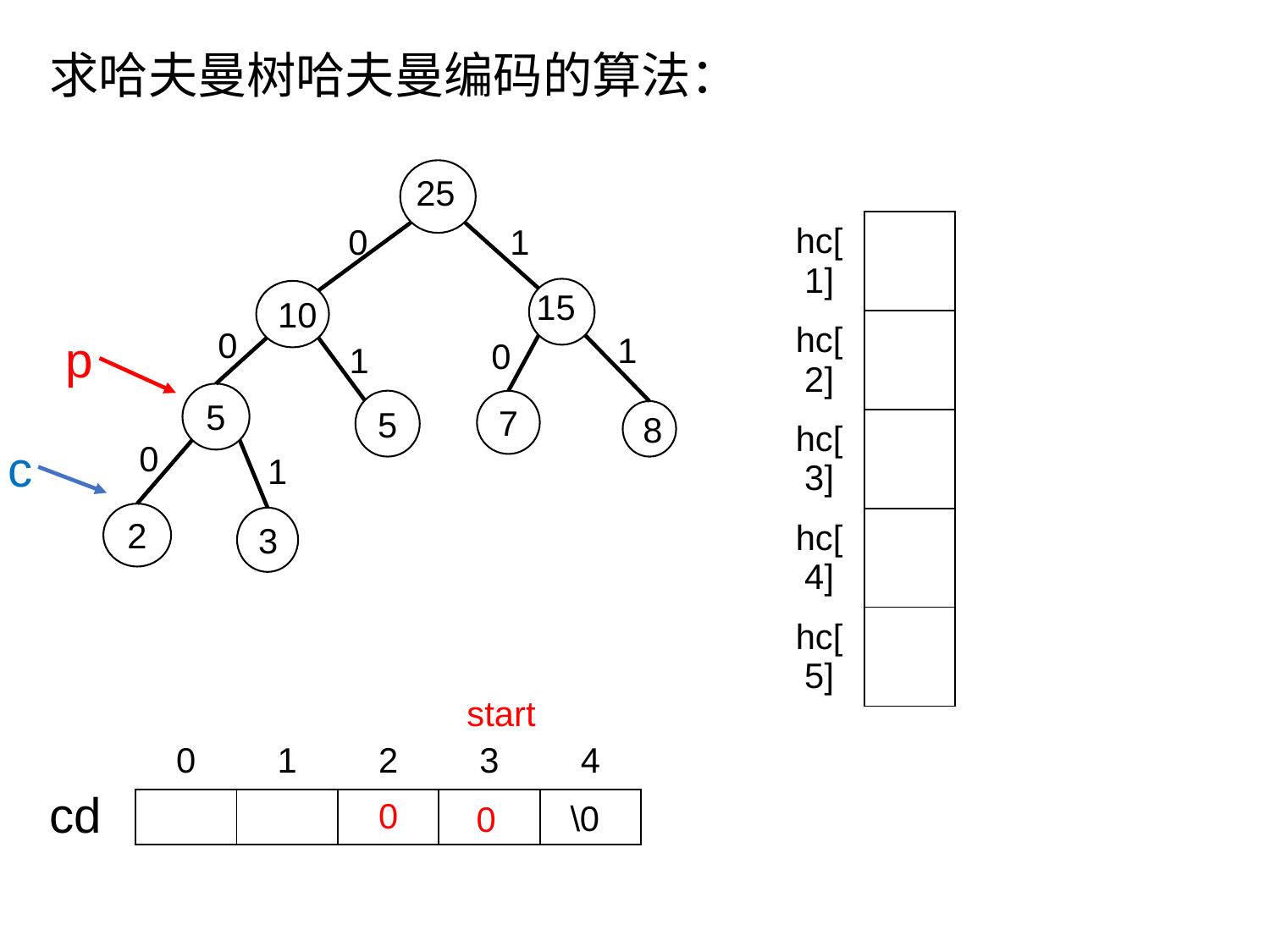

求哈夫曼树哈夫曼编码的算法：

25
| hc[1] |  |
| --- | --- |
| hc[2] |  |
| hc[3] |  |
| hc[4] |  |
| hc[5] |  |
1
0
15

10
0
p
1
0
1
5
5
7
8
0
c
1
2
3
start
| 0 | 1 | 2 | 3 | 4 |
| --- | --- | --- | --- | --- |
|  |  |  |  |  |
cd
0
\0
0
42